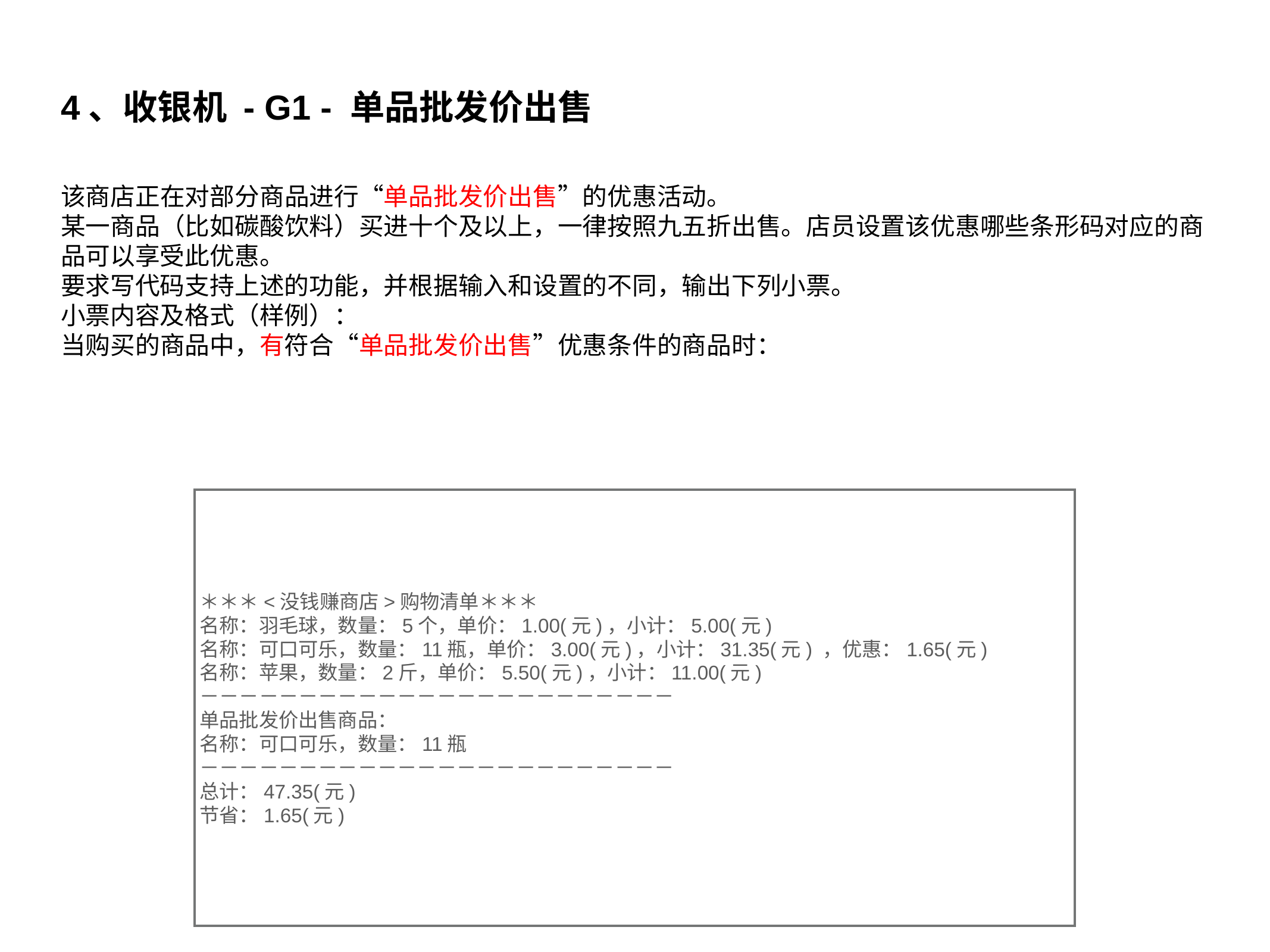

# 4、收银机 - G1 - 单品批发价出售

该商店正在对部分商品进行“单品批发价出售”的优惠活动。
某一商品（比如碳酸饮料）买进十个及以上，一律按照九五折出售。店员设置该优惠哪些条形码对应的商品可以享受此优惠。
要求写代码支持上述的功能，并根据输入和设置的不同，输出下列小票。
小票内容及格式（样例）：
当购买的商品中，有符合“单品批发价出售”优惠条件的商品时：
＊＊＊<没钱赚商店>购物清单＊＊＊
名称：羽毛球，数量：5个，单价：1.00(元)，小计：5.00(元)
名称：可口可乐，数量：11瓶，单价：3.00(元)，小计：31.35(元) ，优惠：1.65(元)
名称：苹果，数量：2斤，单价：5.50(元)，小计：11.00(元)
－－－－－－－－－－－－－－－－－－－－－－－－
单品批发价出售商品：
名称：可口可乐，数量：11瓶
－－－－－－－－－－－－－－－－－－－－－－－－
总计：47.35(元)
节省：1.65(元)